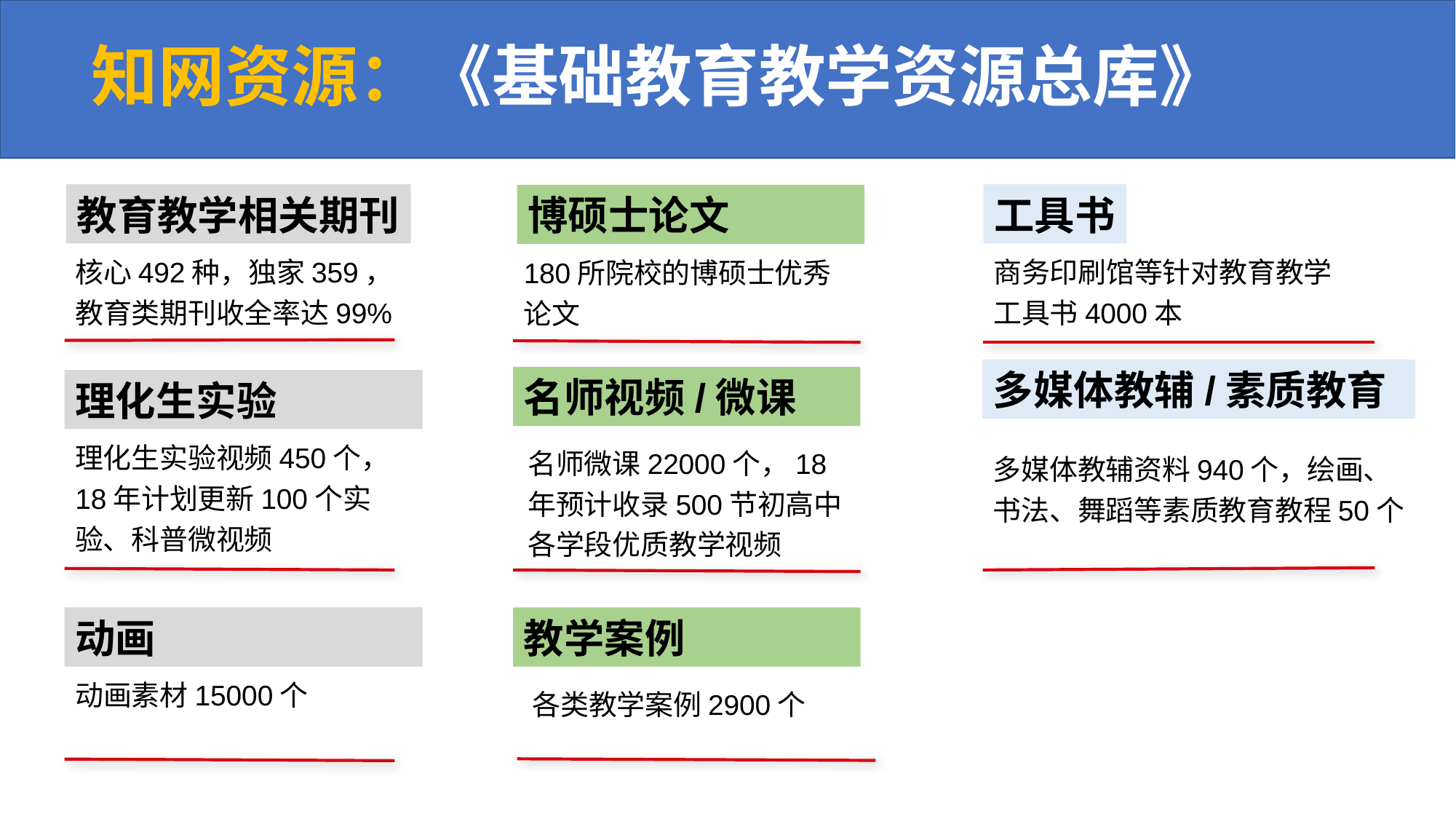

# 知网资源：《基础教育教学资源总库》
教育教学相关期刊
工具书
博硕士论文
核心492种，独家359，教育类期刊收全率达99%
商务印刷馆等针对教育教学
工具书4000本

180所院校的博硕士优秀论文
多媒体教辅/素质教育
名师视频/微课
理化生实验
理化生实验视频450个，18年计划更新100个实验、科普微视频
名师微课22000个，18年预计收录500节初高中各学段优质教学视频
多媒体教辅资料940个，绘画、书法、舞蹈等素质教育教程50个
动画
教学案例
动画素材15000个
各类教学案例2900个